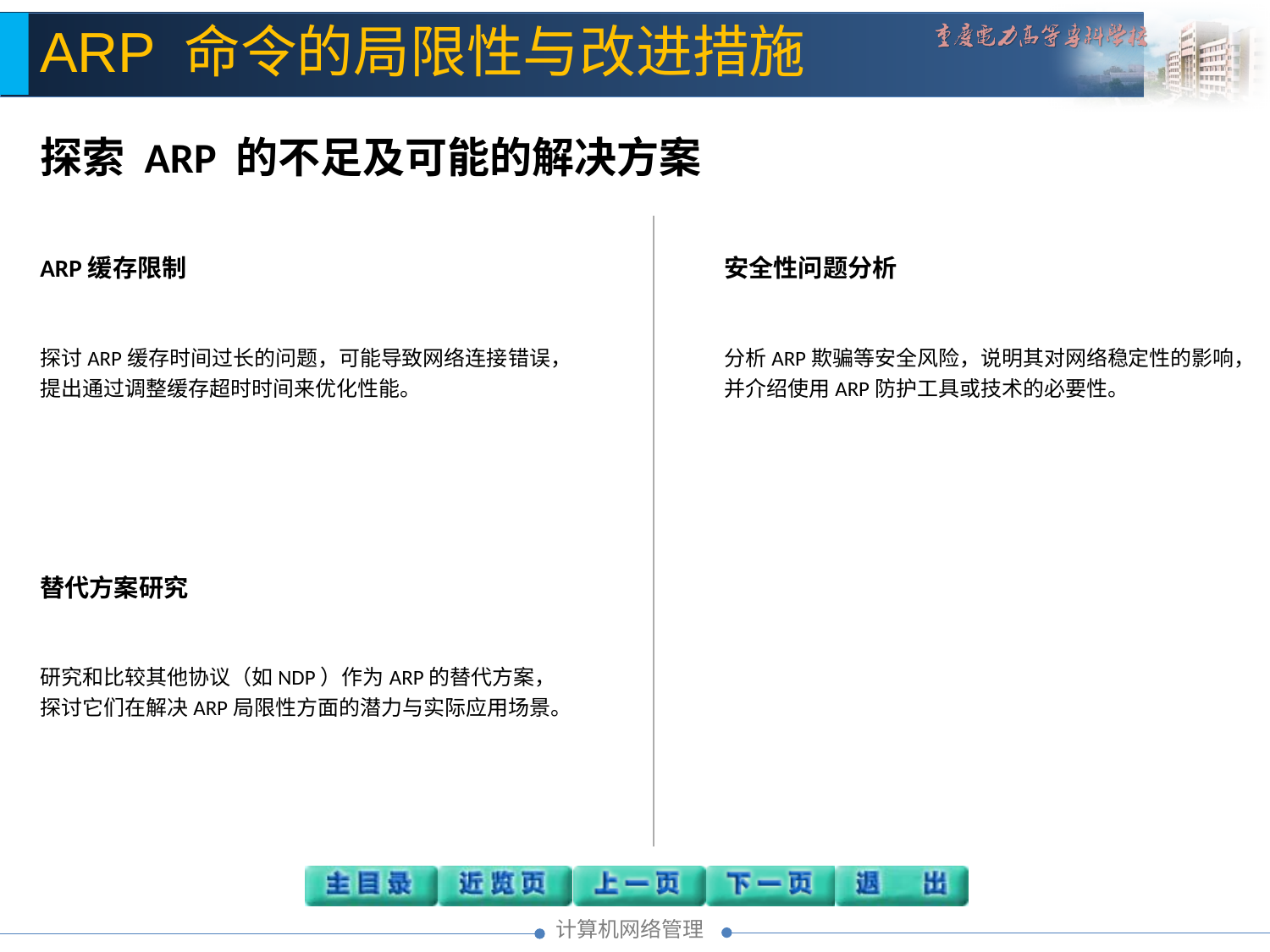

ARP 命令的局限性与改进措施
探索 ARP 的不足及可能的解决方案
ARP缓存限制
探讨ARP缓存时间过长的问题，可能导致网络连接错误，提出通过调整缓存超时时间来优化性能。
安全性问题分析
分析ARP欺骗等安全风险，说明其对网络稳定性的影响，并介绍使用ARP防护工具或技术的必要性。
替代方案研究
研究和比较其他协议（如NDP）作为ARP的替代方案，探讨它们在解决ARP局限性方面的潜力与实际应用场景。